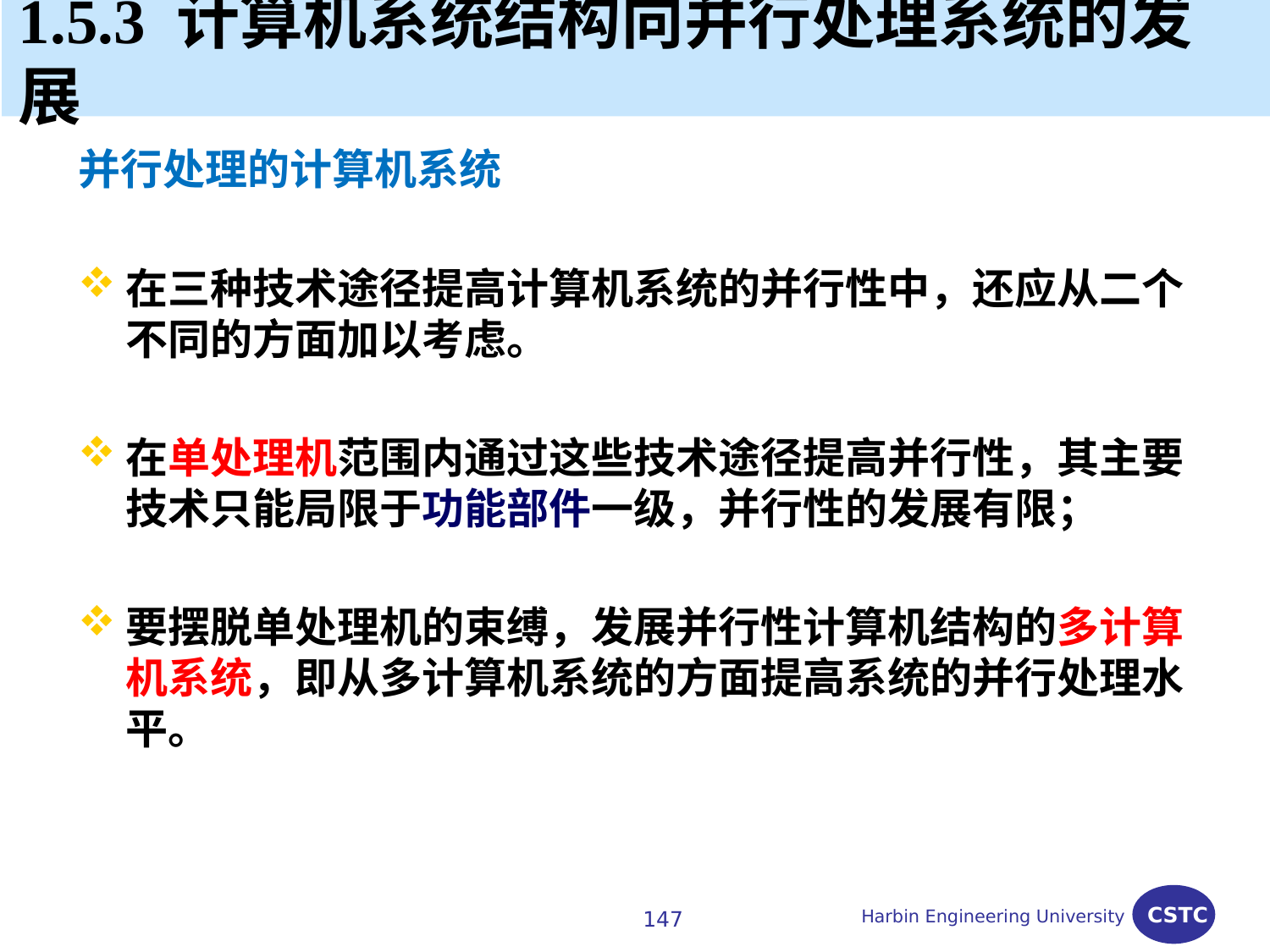

# 1.5.3 计算机系统结构向并行处理系统的发展
并行处理的计算机系统

在三种技术途径提高计算机系统的并行性中，还应从二个不同的方面加以考虑。

在单处理机范围内通过这些技术途径提高并行性，其主要技术只能局限于功能部件一级，并行性的发展有限；

要摆脱单处理机的束缚，发展并行性计算机结构的多计算机系统，即从多计算机系统的方面提高系统的并行处理水平。
147
Harbin Engineering University